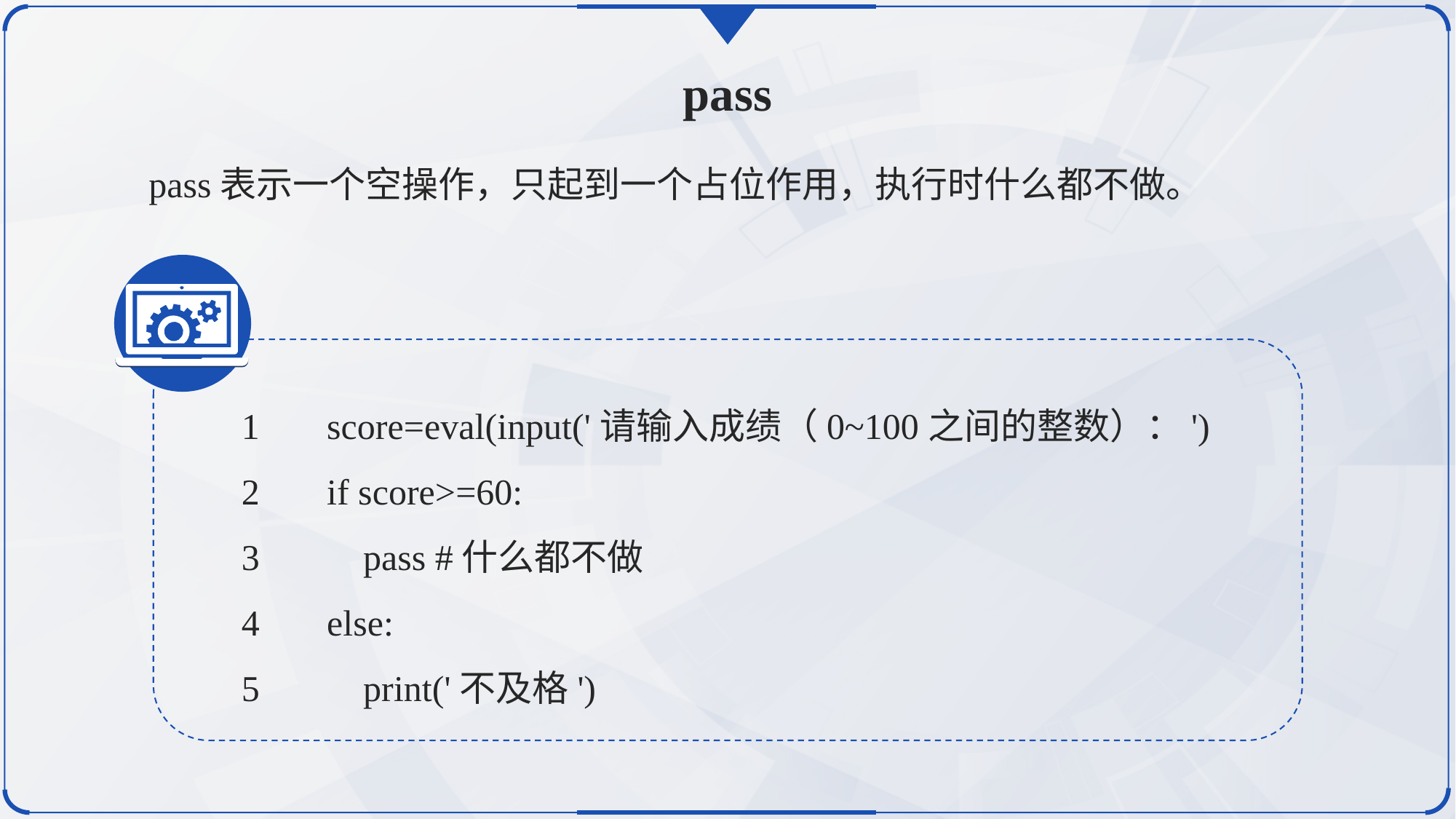

pass
pass表示一个空操作，只起到一个占位作用，执行时什么都不做。

1	score=eval(input('请输入成绩（0~100之间的整数）：')
2	if score>=60:
3	    pass #什么都不做
4	else:
5	    print('不及格')